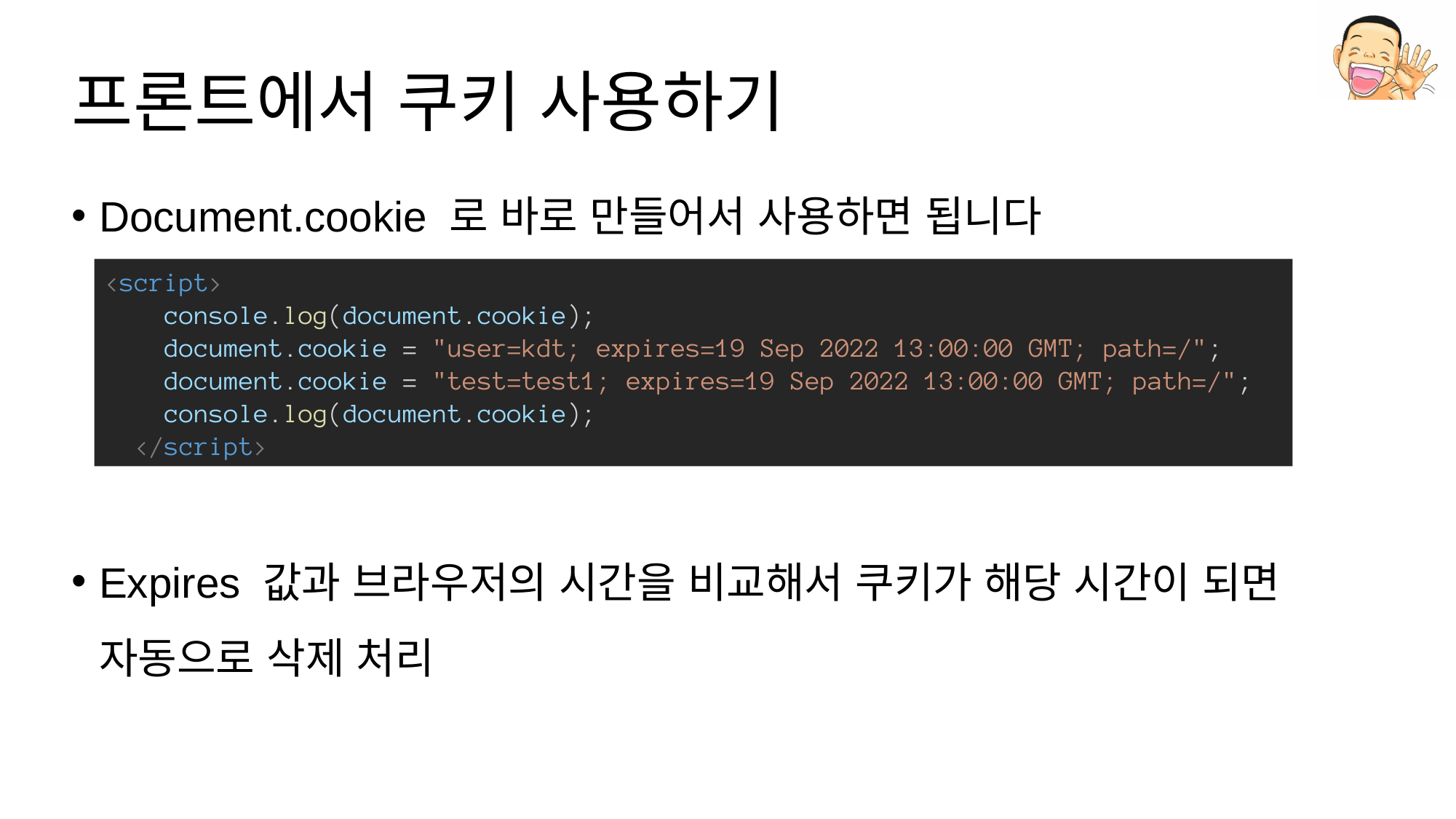

# 프론트에서 쿠키 사용하기
Document.cookie 로 바로 만들어서 사용하면 됩니다

Expires 값과 브라우저의 시간을 비교해서 쿠키가 해당 시간이 되면 자동으로 삭제 처리
<script>
    console.log(document.cookie);
    document.cookie = "user=kdt; expires=19 Sep 2022 13:00:00 GMT; path=/";
    document.cookie = "test=test1; expires=19 Sep 2022 13:00:00 GMT; path=/";
    console.log(document.cookie);
  </script>